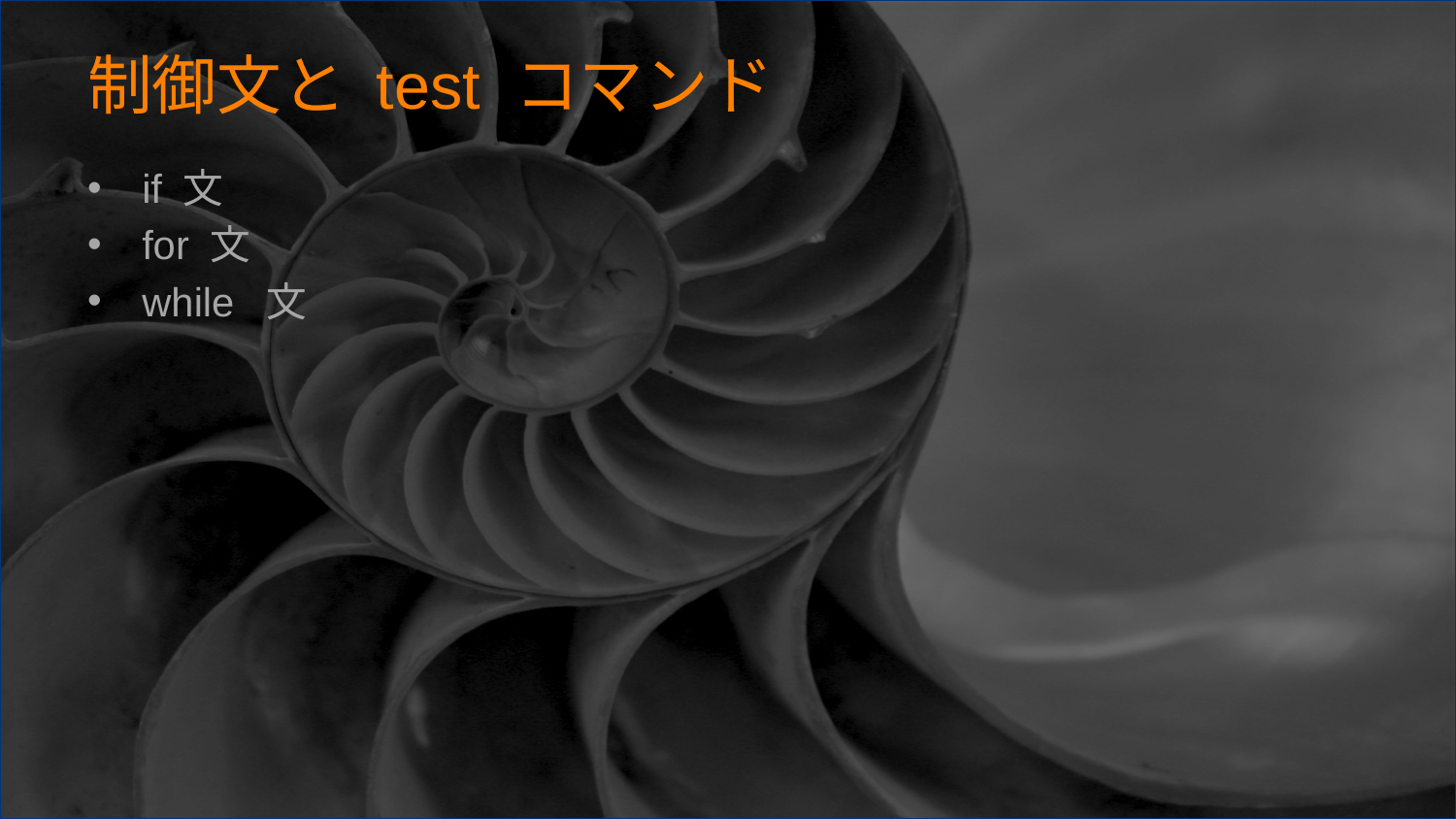

# 制御文と test コマンド
if 文
for 文
while  文